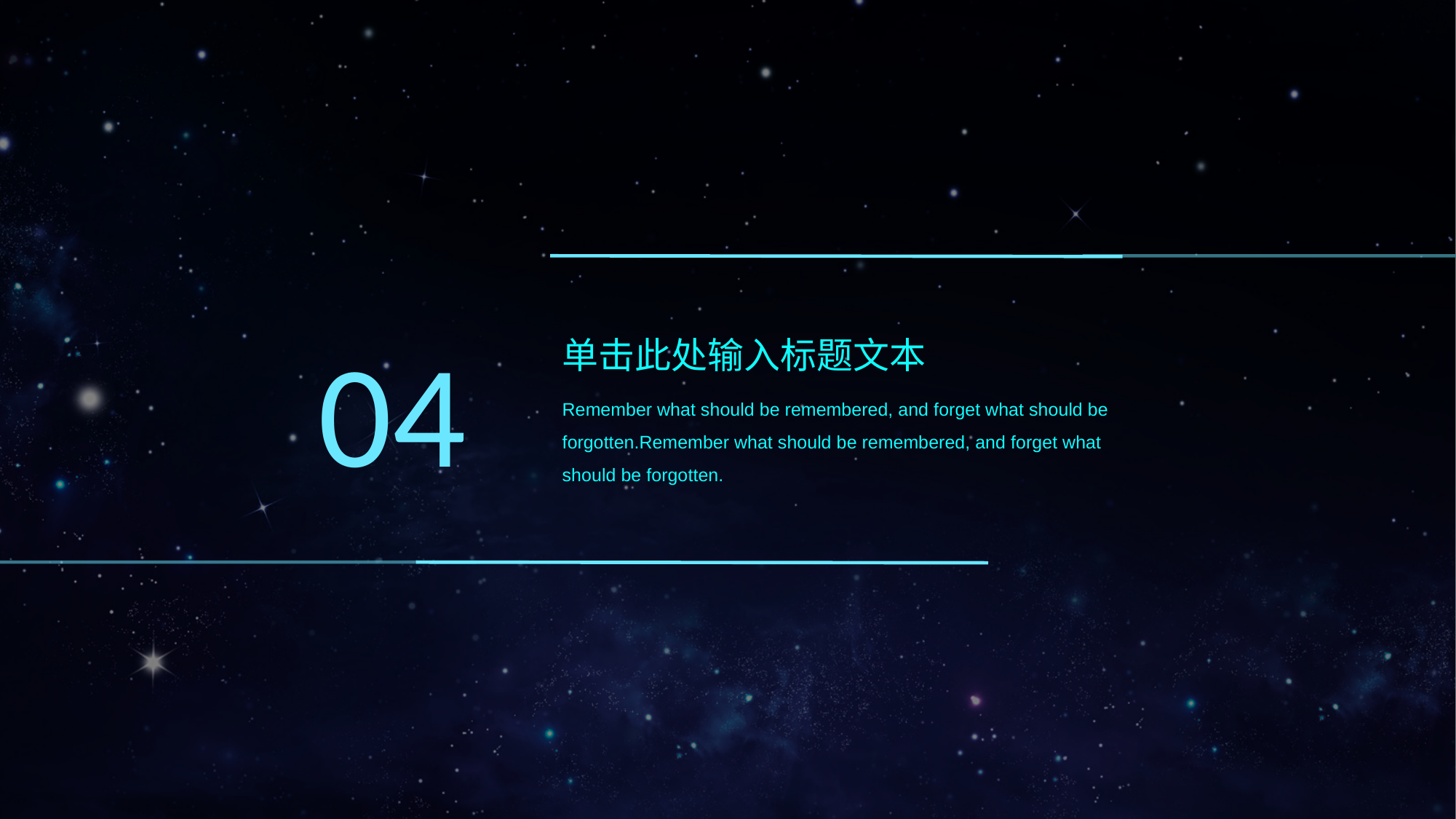

04
单击此处输入标题文本
Remember what should be remembered, and forget what should be forgotten.Remember what should be remembered, and forget what should be forgotten.